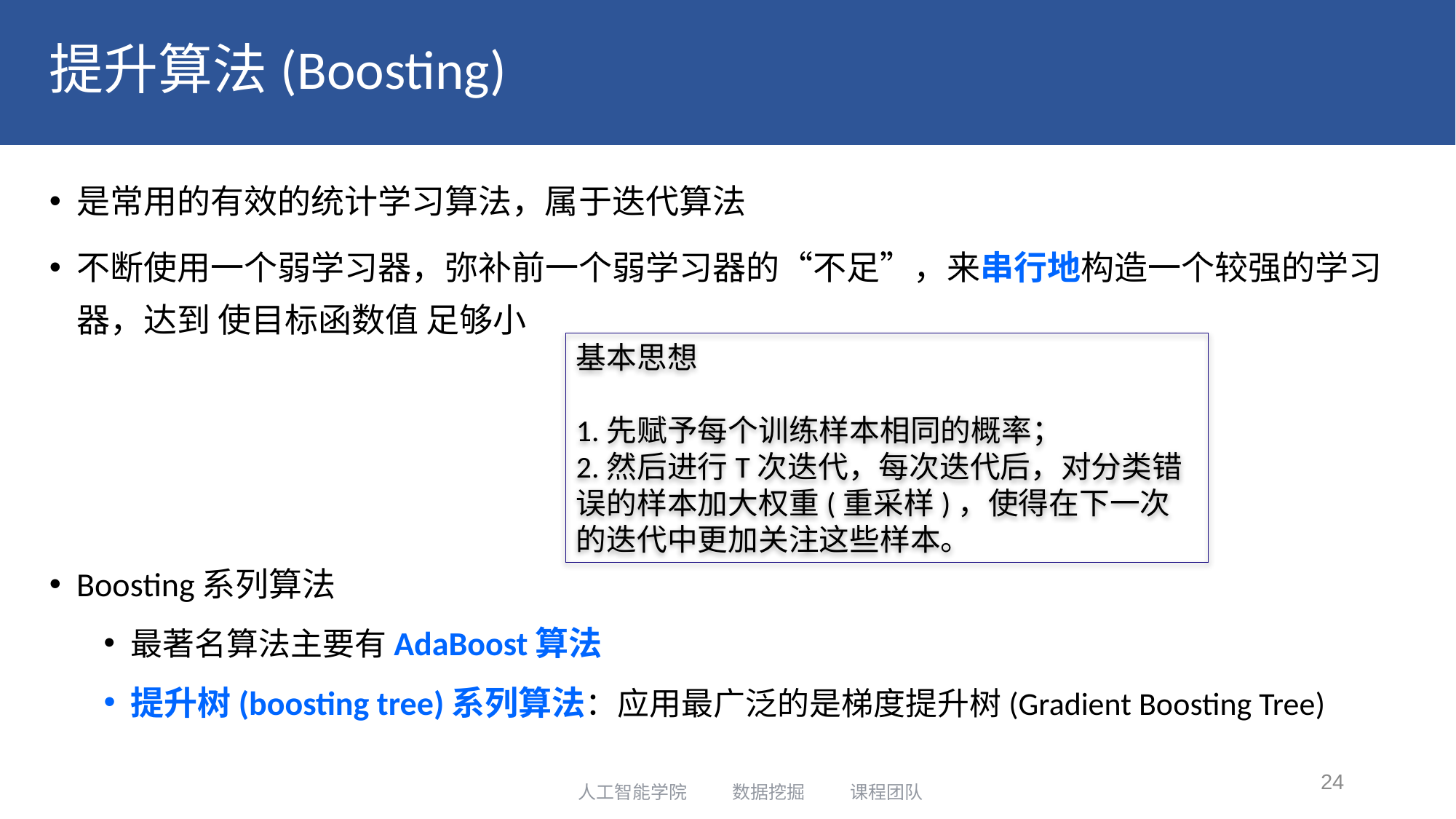

# 提升算法(Boosting)
是常用的有效的统计学习算法，属于迭代算法
不断使用一个弱学习器，弥补前一个弱学习器的“不足”，来串行地构造一个较强的学习器，达到 使目标函数值 足够小

Boosting系列算法
最著名算法主要有AdaBoost算法
提升树(boosting tree)系列算法：应用最广泛的是梯度提升树(Gradient Boosting Tree)

基本思想

1.先赋予每个训练样本相同的概率；
2.然后进行T次迭代，每次迭代后，对分类错误的样本加大权重(重采样)，使得在下一次的迭代中更加关注这些样本。
24
人工智能学院        数据挖掘        课程团队